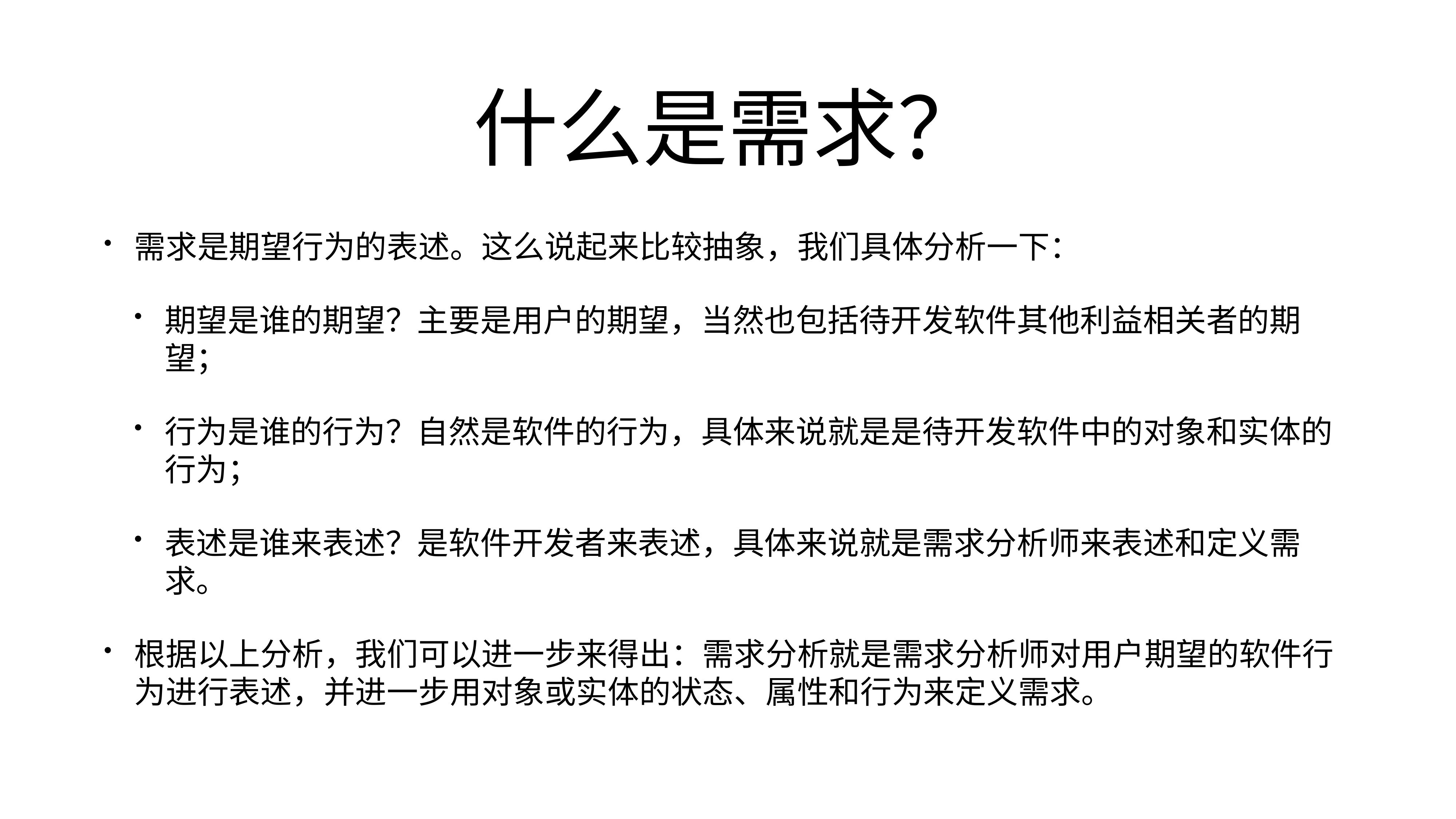

# 什么是需求？
需求是期望行为的表述。这么说起来比较抽象，我们具体分析一下：
期望是谁的期望？主要是用户的期望，当然也包括待开发软件其他利益相关者的期望；
行为是谁的行为？自然是软件的行为，具体来说就是是待开发软件中的对象和实体的行为；
表述是谁来表述？是软件开发者来表述，具体来说就是需求分析师来表述和定义需求。
根据以上分析，我们可以进一步来得出：需求分析就是需求分析师对用户期望的软件行为进行表述，并进一步用对象或实体的状态、属性和行为来定义需求。